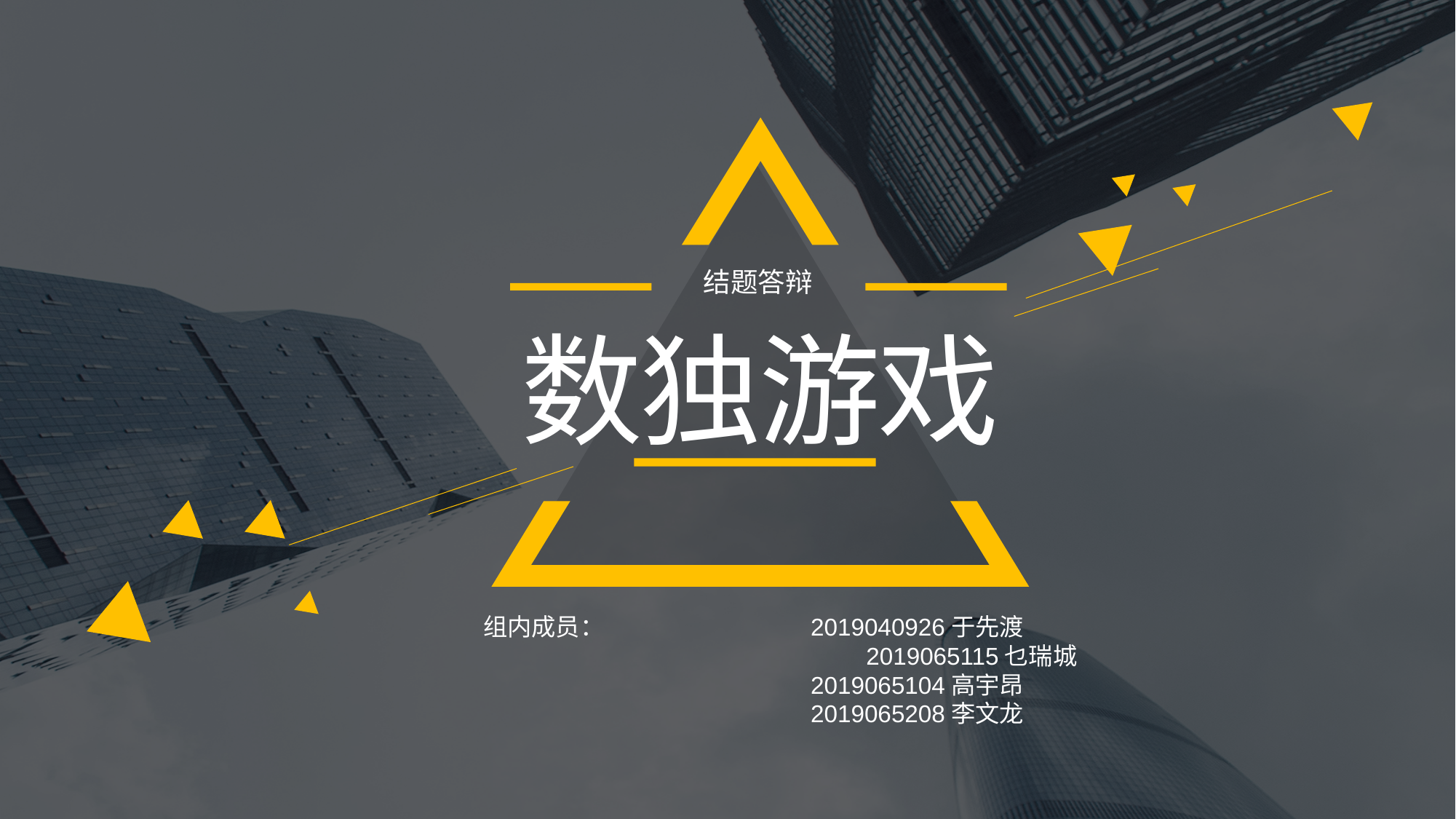

结题答辩
数独游戏

组内成员：	 	2019040926于先渡
				2019065115乜瑞城
          			2019065104高宇昂
         	 		2019065208李文龙